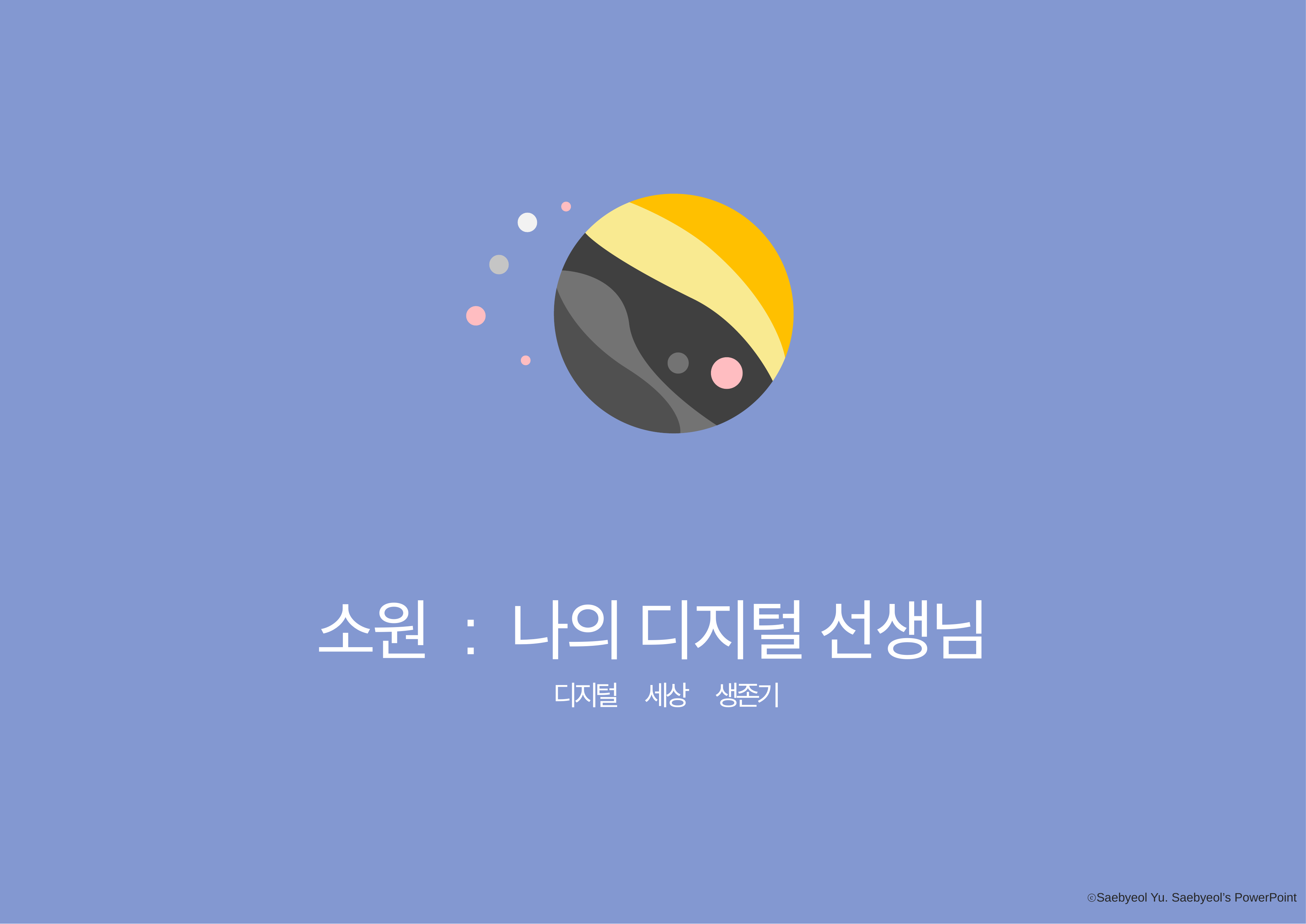

소원 : 나의 디지털 선생님
디지털        세상        생존기